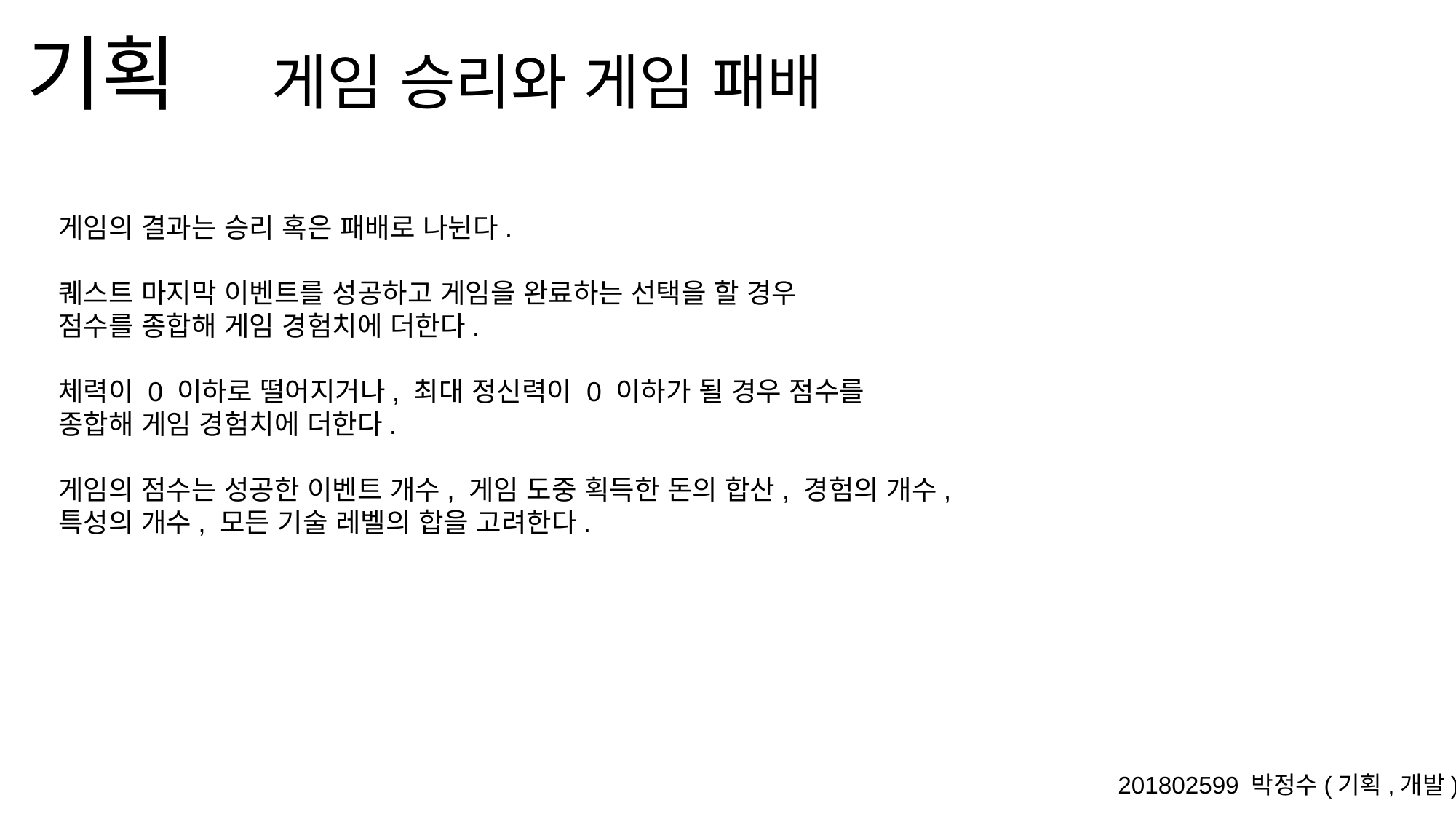

게임 승리와 게임 패배
게임의 결과는 승리 혹은 패배로 나뉜다.

퀘스트 마지막 이벤트를 성공하고 게임을 완료하는 선택을 할 경우
점수를 종합해 게임 경험치에 더한다.

체력이 0 이하로 떨어지거나, 최대 정신력이 0 이하가 될 경우 점수를
종합해 게임 경험치에 더한다.

게임의 점수는 성공한 이벤트 개수, 게임 도중 획득한 돈의 합산, 경험의 개수,
특성의 개수, 모든 기술 레벨의 합을 고려한다.